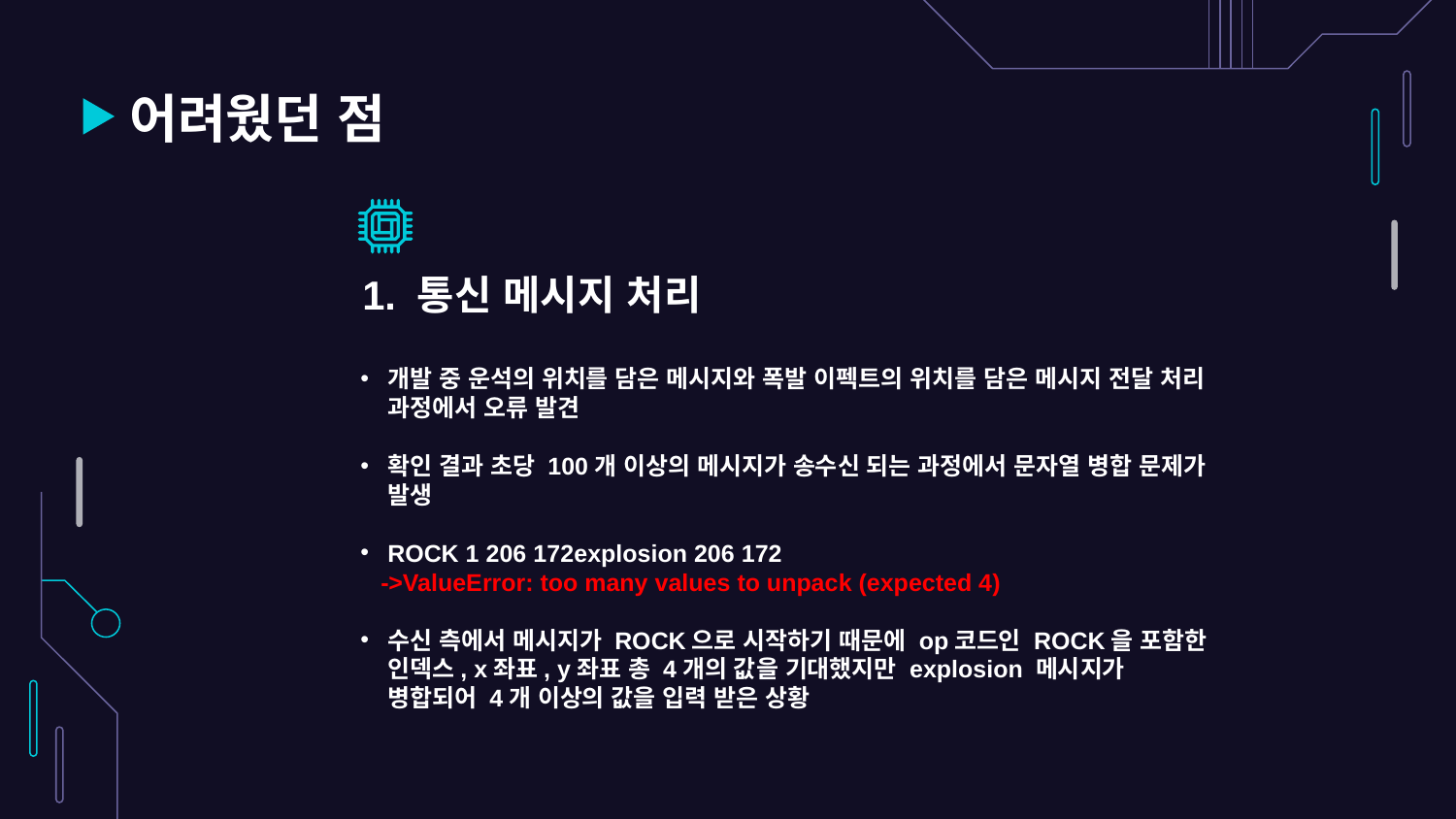

# 어려웠던 점

1. 통신 메시지 처리
개발 중 운석의 위치를 담은 메시지와 폭발 이펙트의 위치를 담은 메시지 전달 처리 과정에서 오류 발견

확인 결과 초당 100개 이상의 메시지가 송수신 되는 과정에서 문자열 병합 문제가 발생

ROCK 1 206 172explosion 206 172
   ->ValueError: too many values to unpack (expected 4)

수신 측에서 메시지가 ROCK으로 시작하기 때문에 op코드인 ROCK을 포함한 인덱스, x좌표, y좌표 총 4개의 값을 기대했지만 explosion 메시지가 병합되어 4개 이상의 값을 입력 받은 상황